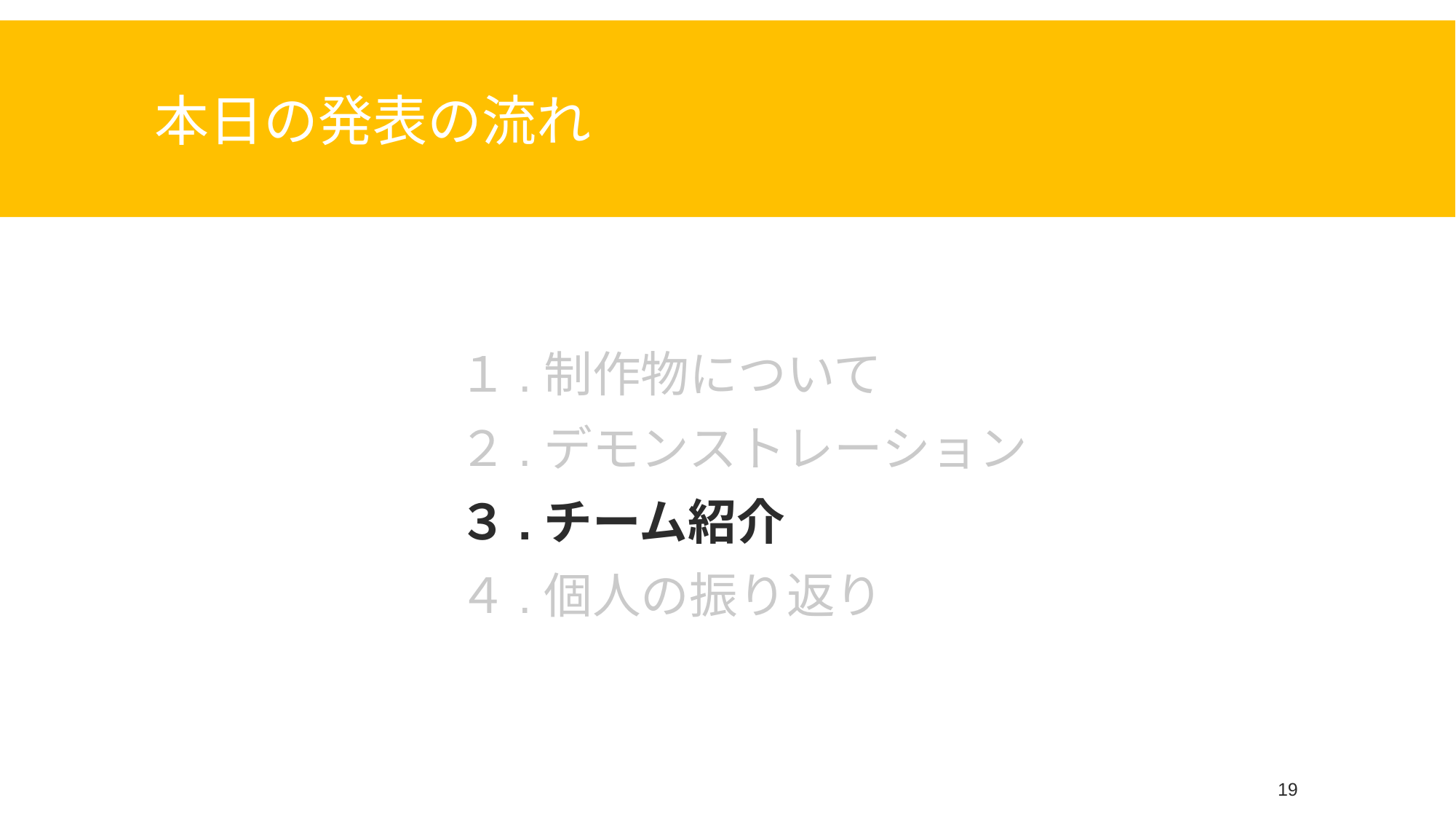

# 本日の発表の流れ
１.制作物について
２.デモンストレーション
３.チーム紹介
４.個人の振り返り

19